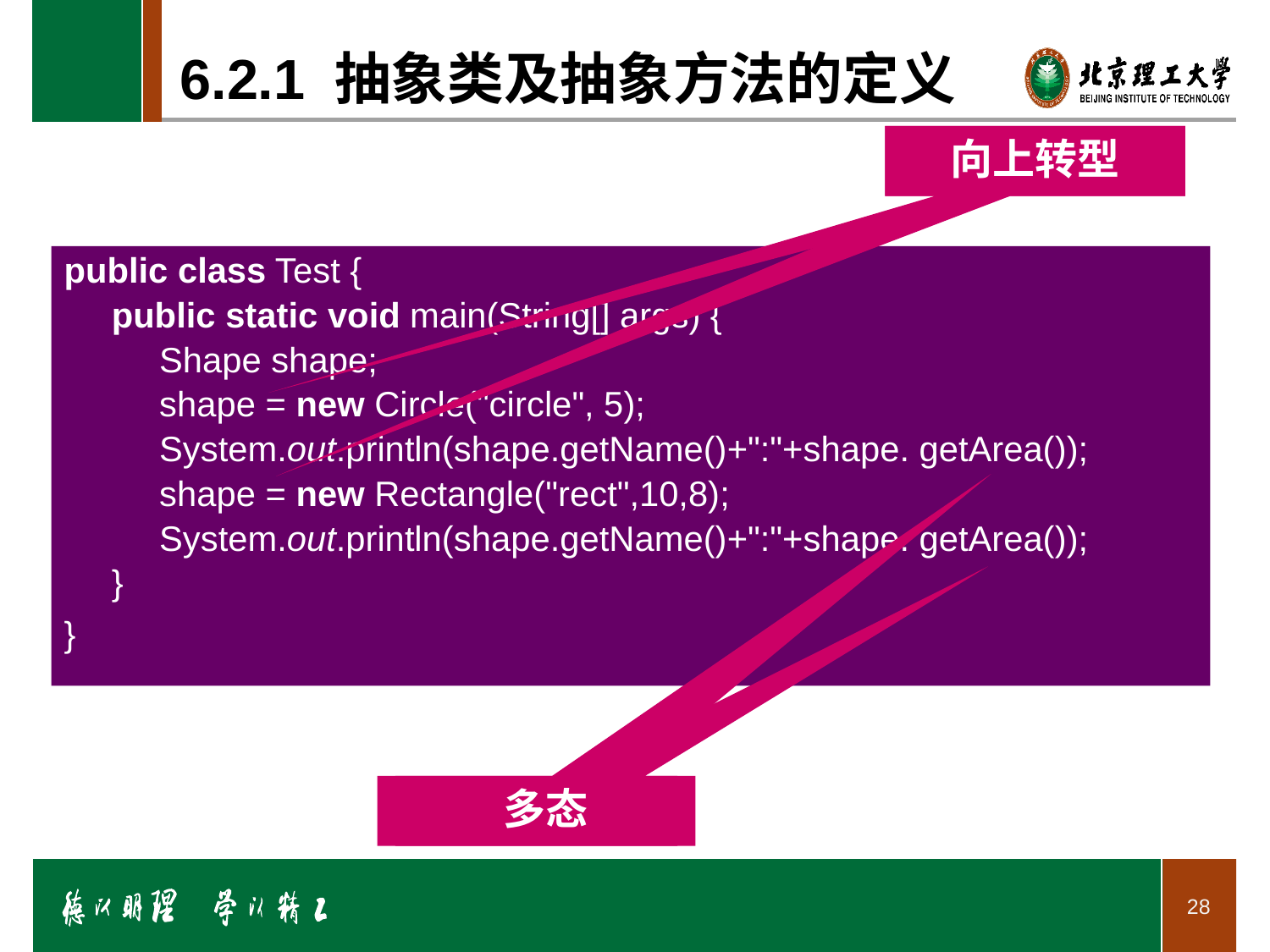

# 6.2.1 抽象类及抽象方法的定义
向上转型
向上转型
public class Test {
public static void main(String[] args) {
Shape shape;
shape = new Circle("circle", 5);
System.out.println(shape.getName()+":"+shape. getArea());
shape = new Rectangle("rect",10,8);
System.out.println(shape.getName()+":"+shape. getArea());
}
}
多态
多态